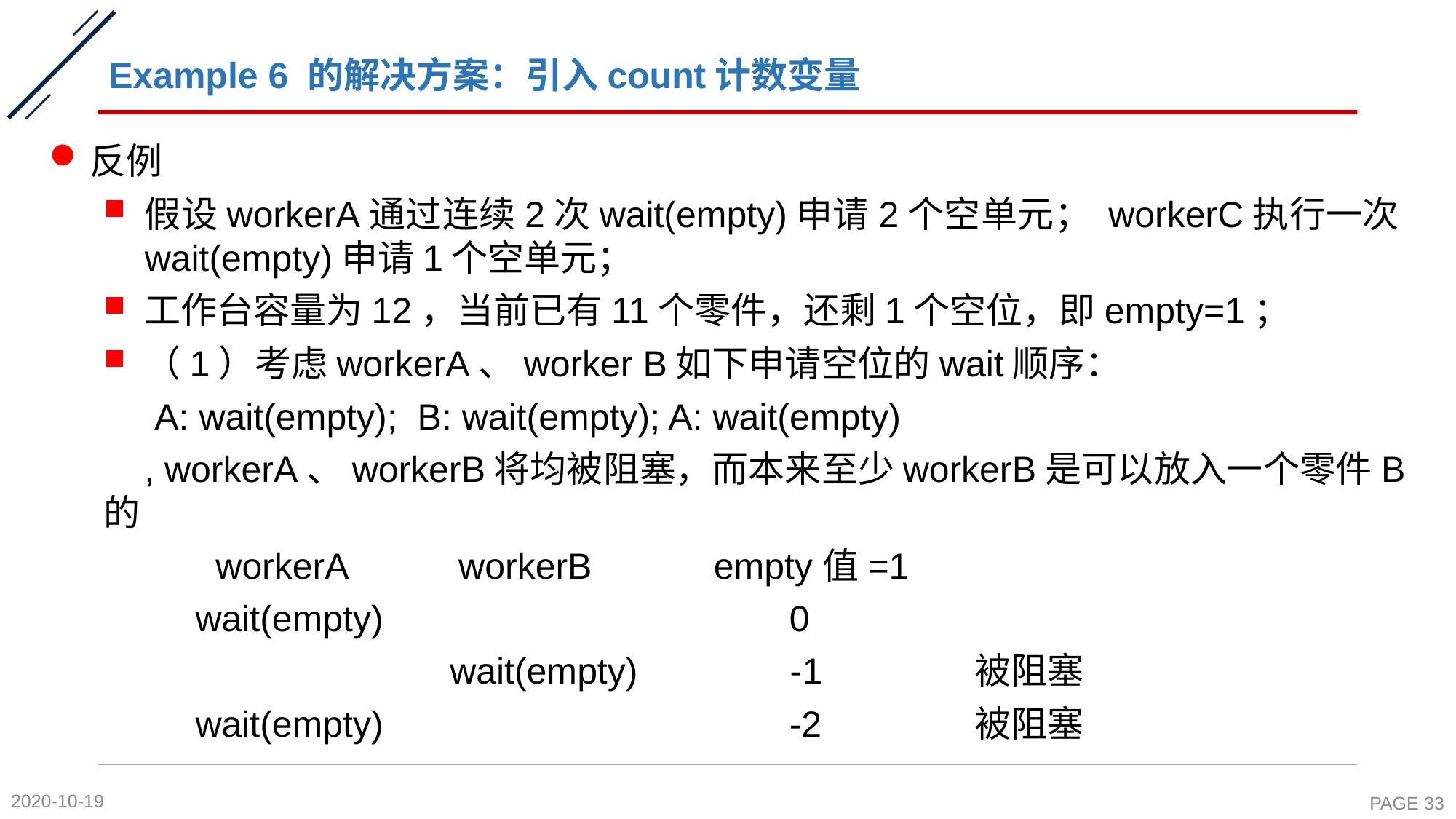

# Example 6 的解决方案：引入count计数变量
反例
假设workerA通过连续2次wait(empty)申请2个空单元； workerC执行一次wait(empty)申请1个空单元；
工作台容量为12，当前已有11个零件，还剩1个空位，即empty=1；
（1）考虑workerA、worker B如下申请空位的wait顺序：
     A: wait(empty);  B: wait(empty); A: wait(empty)
    , workerA、workerB将均被阻塞，而本来至少workerB是可以放入一个零件B的
           workerA           workerB            empty值=1
         wait(empty)                                        0
                                  wait(empty)               -1              被阻塞
         wait(empty)                                        -2              被阻塞
2020-10-19
PAGE 33